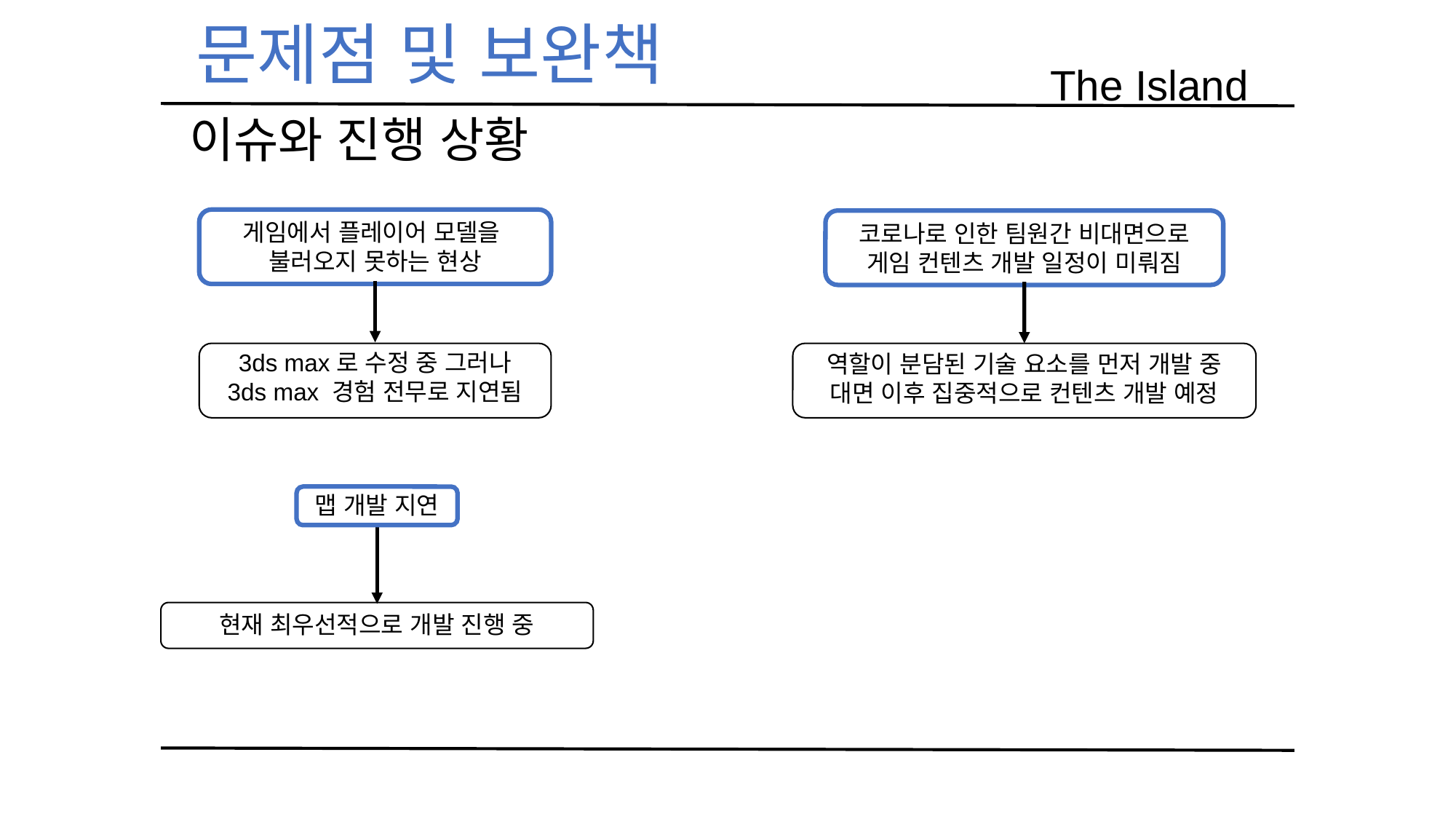

문제점 및 보완책
The Island
이슈와 진행 상황

게임에서 플레이어 모델을
불러오지 못하는 현상
코로나로 인한 팀원간 비대면으로
게임 컨텐츠 개발 일정이 미뤄짐
3ds max로 수정 중 그러나
3ds max 경험 전무로 지연됨

역할이 분담된 기술 요소를 먼저 개발 중
대면 이후 집중적으로 컨텐츠 개발 예정

맵 개발 지연

현재 최우선적으로 개발 진행 중